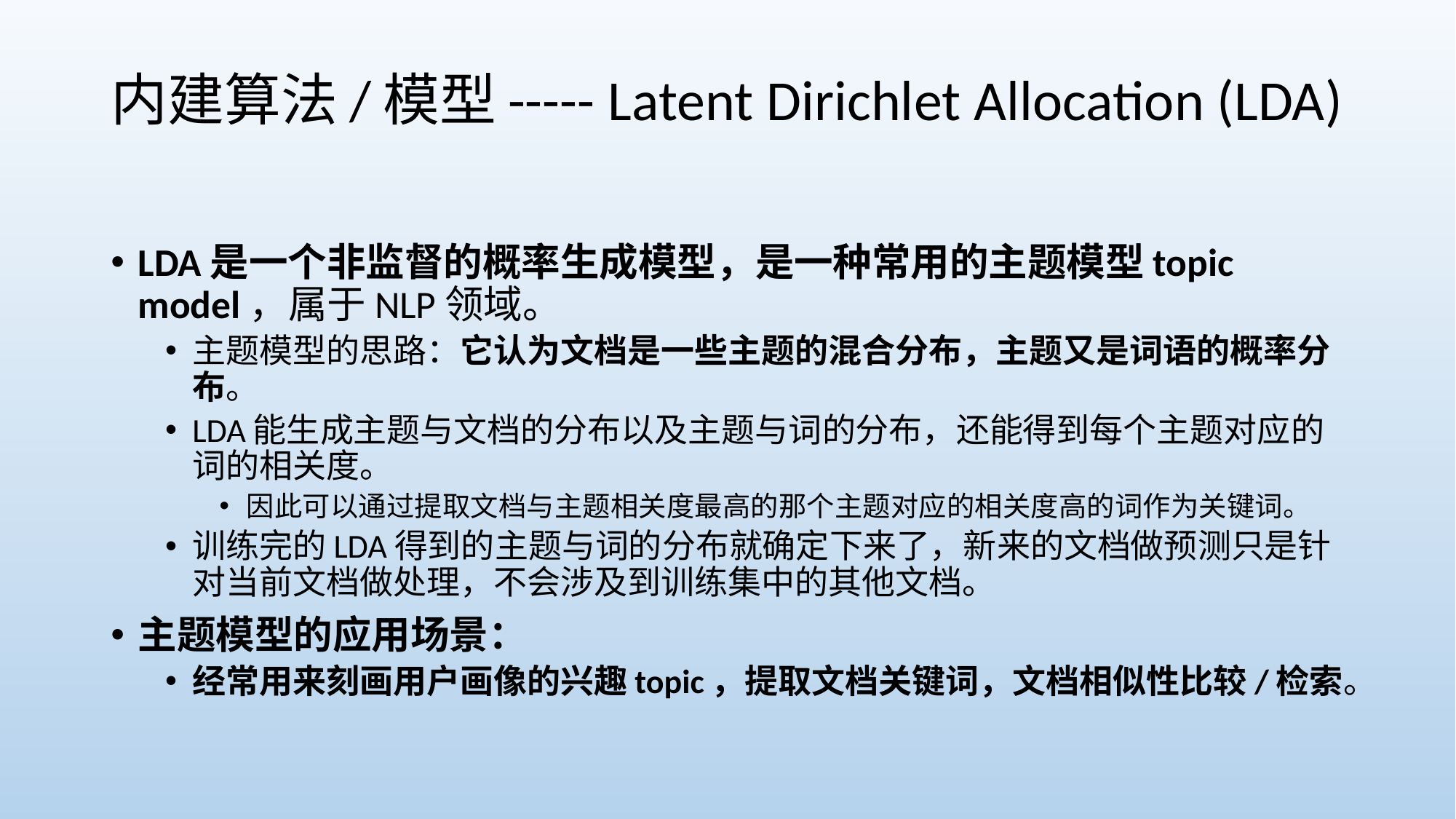

# 内建算法/模型----- Latent Dirichlet Allocation (LDA)
LDA是一个非监督的概率生成模型，是一种常用的主题模型topic model，属于NLP领域。
主题模型的思路：它认为文档是一些主题的混合分布，主题又是词语的概率分布。
LDA能生成主题与文档的分布以及主题与词的分布，还能得到每个主题对应的词的相关度。
因此可以通过提取文档与主题相关度最高的那个主题对应的相关度高的词作为关键词。
训练完的LDA得到的主题与词的分布就确定下来了，新来的文档做预测只是针对当前文档做处理，不会涉及到训练集中的其他文档。
主题模型的应用场景：
经常用来刻画用户画像的兴趣topic，提取文档关键词，文档相似性比较/检索。